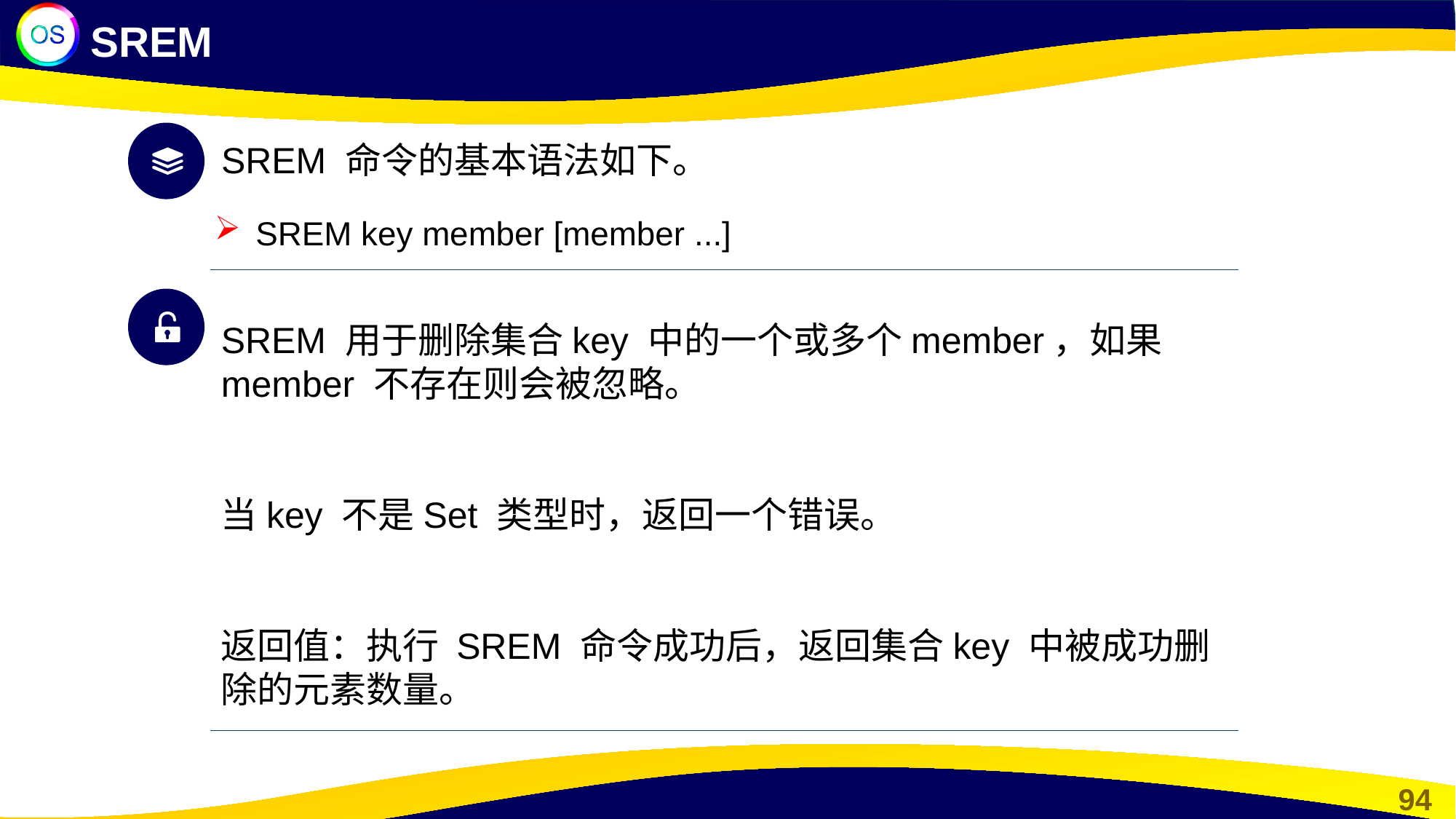

SREM

SREM 命令的基本语法如下。

SREM key member [member ...]

SREM 用于删除集合key 中的一个或多个member，如果 member 不存在则会被忽略。

当key 不是Set 类型时，返回一个错误。

返回值：执行 SREM 命令成功后，返回集合key 中被成功删除的元素数量。